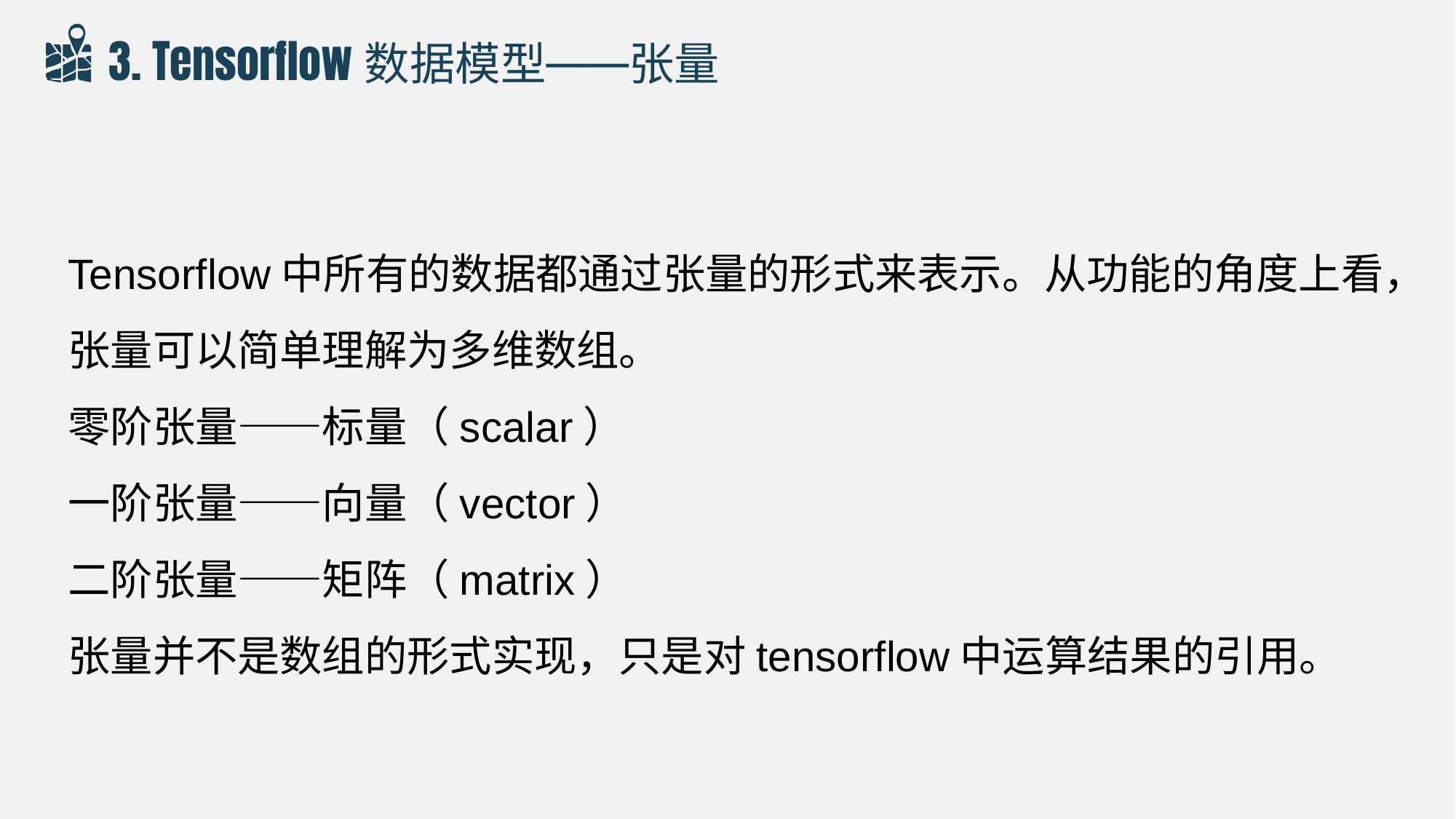

3. Tensorflow数据模型——张量

Tensorflow中所有的数据都通过张量的形式来表示。从功能的角度上看，张量可以简单理解为多维数组。
零阶张量——标量（scalar）
一阶张量——向量（vector）
二阶张量——矩阵（matrix）
张量并不是数组的形式实现，只是对tensorflow中运算结果的引用。